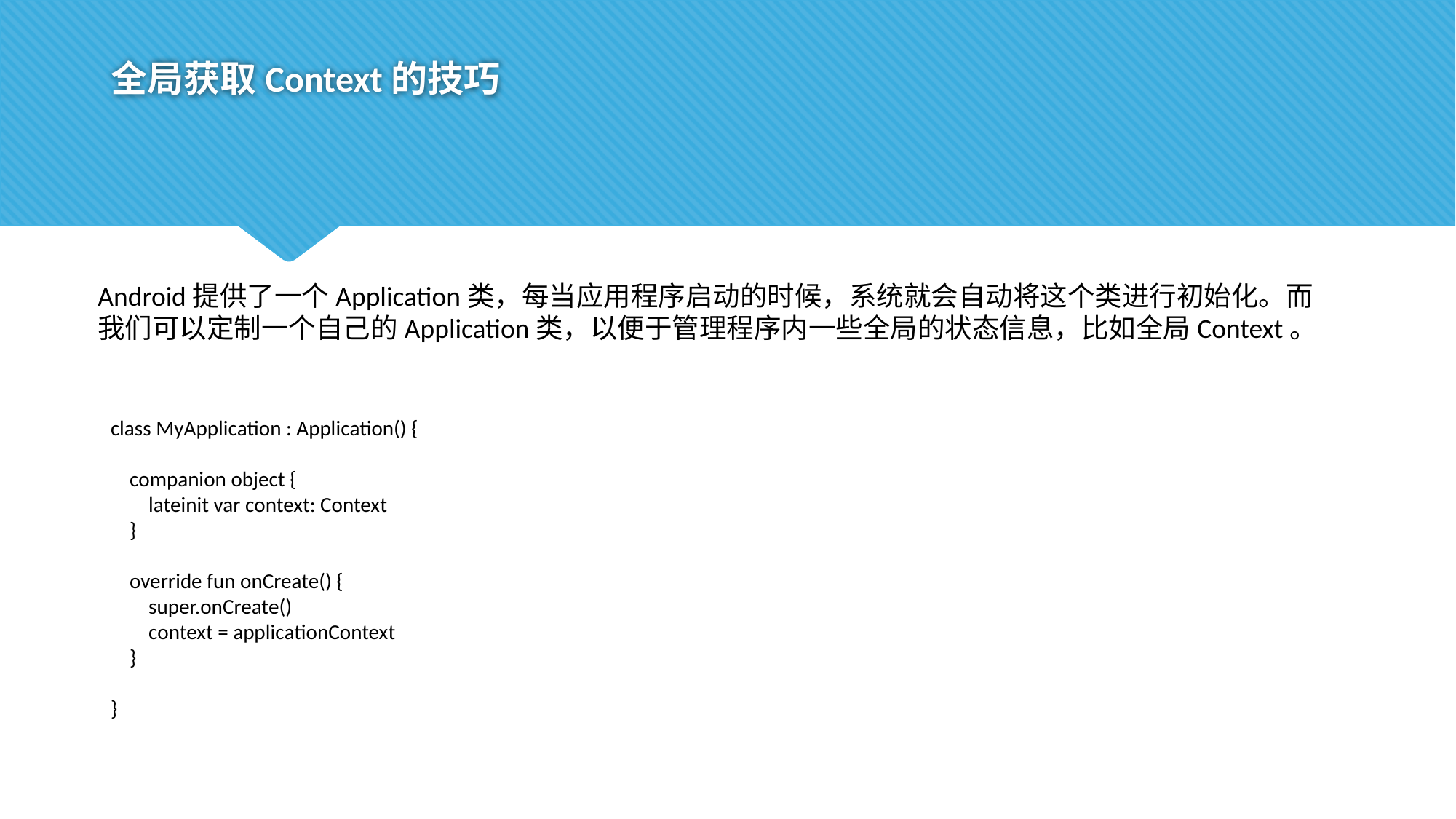

# 全局获取Context的技巧
Android提供了一个Application类，每当应用程序启动的时候，系统就会自动将这个类进行初始化。而我们可以定制一个自己的Application类，以便于管理程序内一些全局的状态信息，比如全局Context。
class MyApplication : Application() {

    companion object {
        lateinit var context: Context
    }

    override fun onCreate() {
        super.onCreate()
        context = applicationContext
    }

}